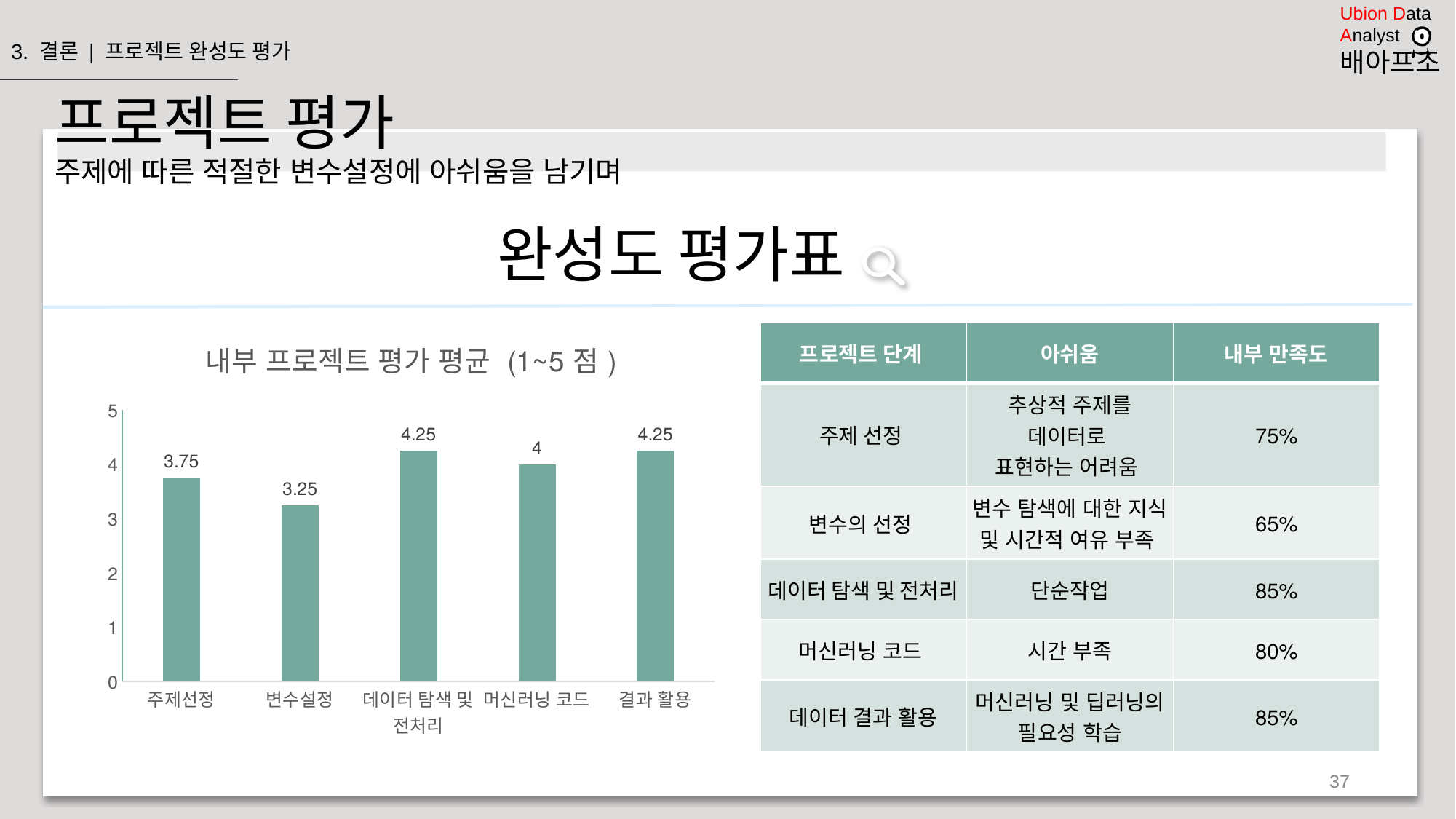

3. 결론 | 프로젝트 완성도 평가
프로젝트 평가
주제에 따른 적절한 변수설정에 아쉬움을 남기며

완성도 평가표

### Chart: 내부 프로젝트 평가 평균 (1~5점)

| Category | 자체 평가 평균 |
|---|---|
| 주제선정 | 3.75 |
| 변수설정 | 3.25 |
| 데이터 탐색 및 전처리 | 4.25 |
| 머신러닝 코드 | 4.0 |
| 결과 활용 | 4.25 |
| 프로젝트 단계 | 아쉬움 | 내부 만족도 |
| --- | --- | --- |
| 주제 선정 | 추상적 주제를 데이터로 표현하는 어려움 | 75% |
| 변수의 선정 | 변수 탐색에 대한 지식 및 시간적 여유 부족 | 65% |
| 데이터 탐색 및 전처리 | 단순작업 | 85% |
| 머신러닝 코드 | 시간 부족 | 80% |
| 데이터 결과 활용 | 머신러닝 및 딥러닝의 필요성 학습 | 85% |
37